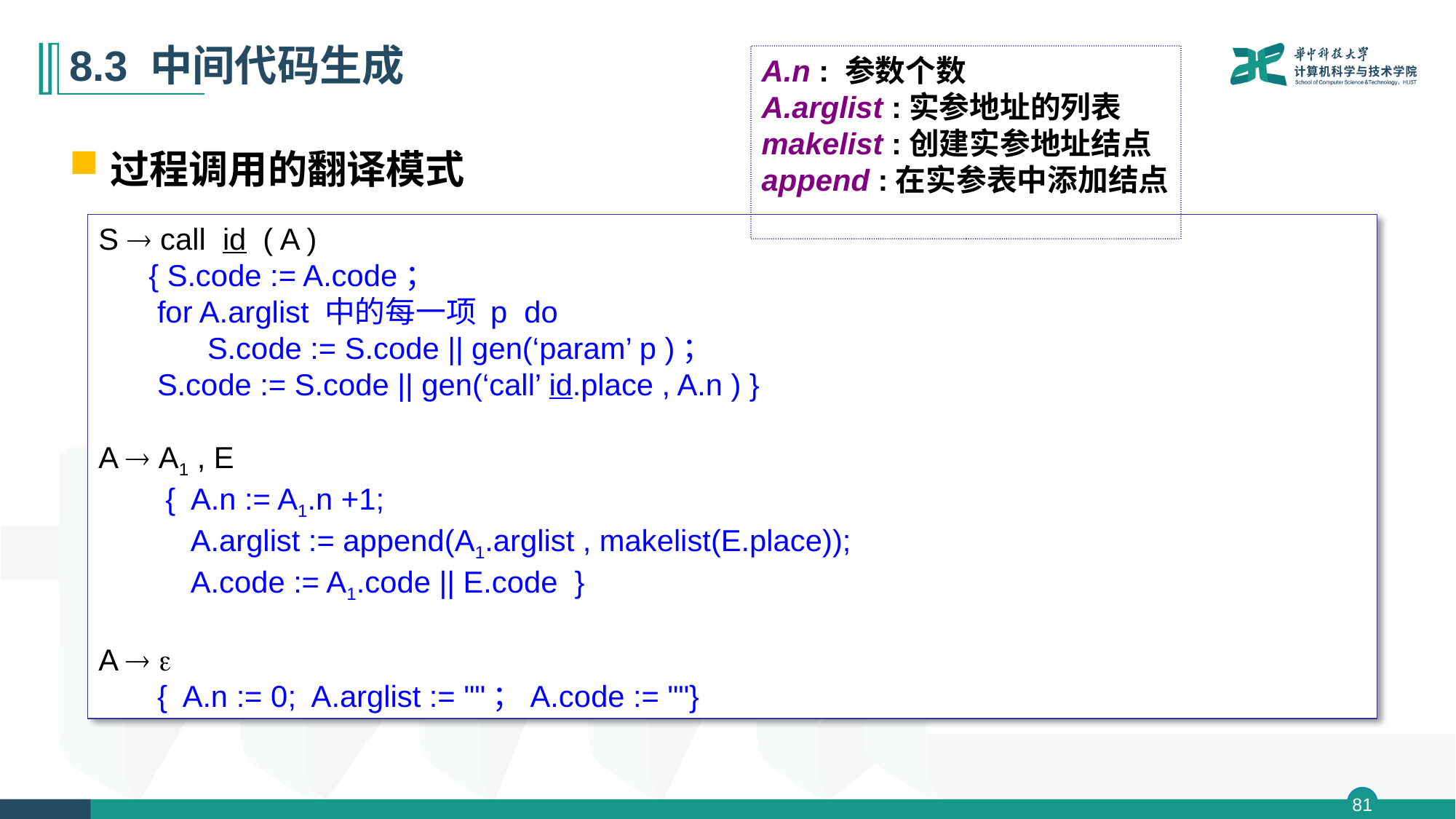

# 8.3 中间代码生成
A.n : 参数个数
A.arglist :实参地址的列表
makelist :创建实参地址结点
append :在实参表中添加结点
过程调用的翻译模式
S → call  id  ( A )
      { S.code := A.code；
       for A.arglist 中的每一项 p  do
             S.code := S.code || gen(‘param’ p )；
       S.code := S.code || gen(‘call’ id.place , A.n ) }

A → A1 , E
        {  A.n := A1.n +1;
           A.arglist := append(A1.arglist , makelist(E.place));
           A.code := A1.code || E.code  }

A → ε
       {  A.n := 0;  A.arglist := ""；A.code := ""}